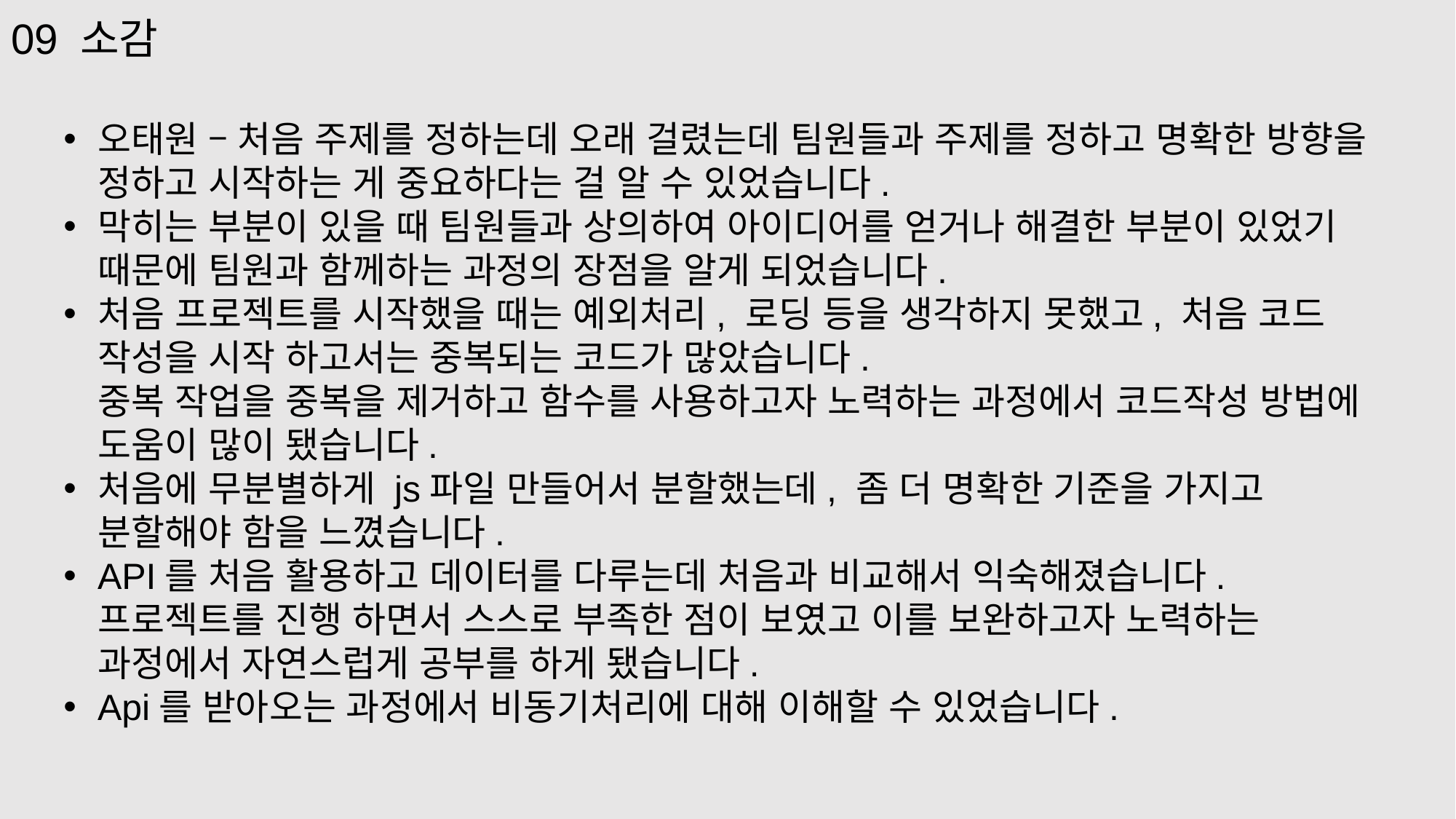

09 소감
오태원 – 처음 주제를 정하는데 오래 걸렸는데 팀원들과 주제를 정하고 명확한 방향을 정하고 시작하는 게 중요하다는 걸 알 수 있었습니다.
막히는 부분이 있을 때 팀원들과 상의하여 아이디어를 얻거나 해결한 부분이 있었기 때문에 팀원과 함께하는 과정의 장점을 알게 되었습니다.
처음 프로젝트를 시작했을 때는 예외처리, 로딩 등을 생각하지 못했고, 처음 코드 작성을 시작 하고서는 중복되는 코드가 많았습니다.
중복 작업을 중복을 제거하고 함수를 사용하고자 노력하는 과정에서 코드작성 방법에 도움이 많이 됐습니다.
처음에 무분별하게 js파일 만들어서 분할했는데, 좀 더 명확한 기준을 가지고 분할해야 함을 느꼈습니다.
API를 처음 활용하고 데이터를 다루는데 처음과 비교해서 익숙해졌습니다.
프로젝트를 진행 하면서 스스로 부족한 점이 보였고 이를 보완하고자 노력하는 과정에서 자연스럽게 공부를 하게 됐습니다.
Api를 받아오는 과정에서 비동기처리에 대해 이해할 수 있었습니다.